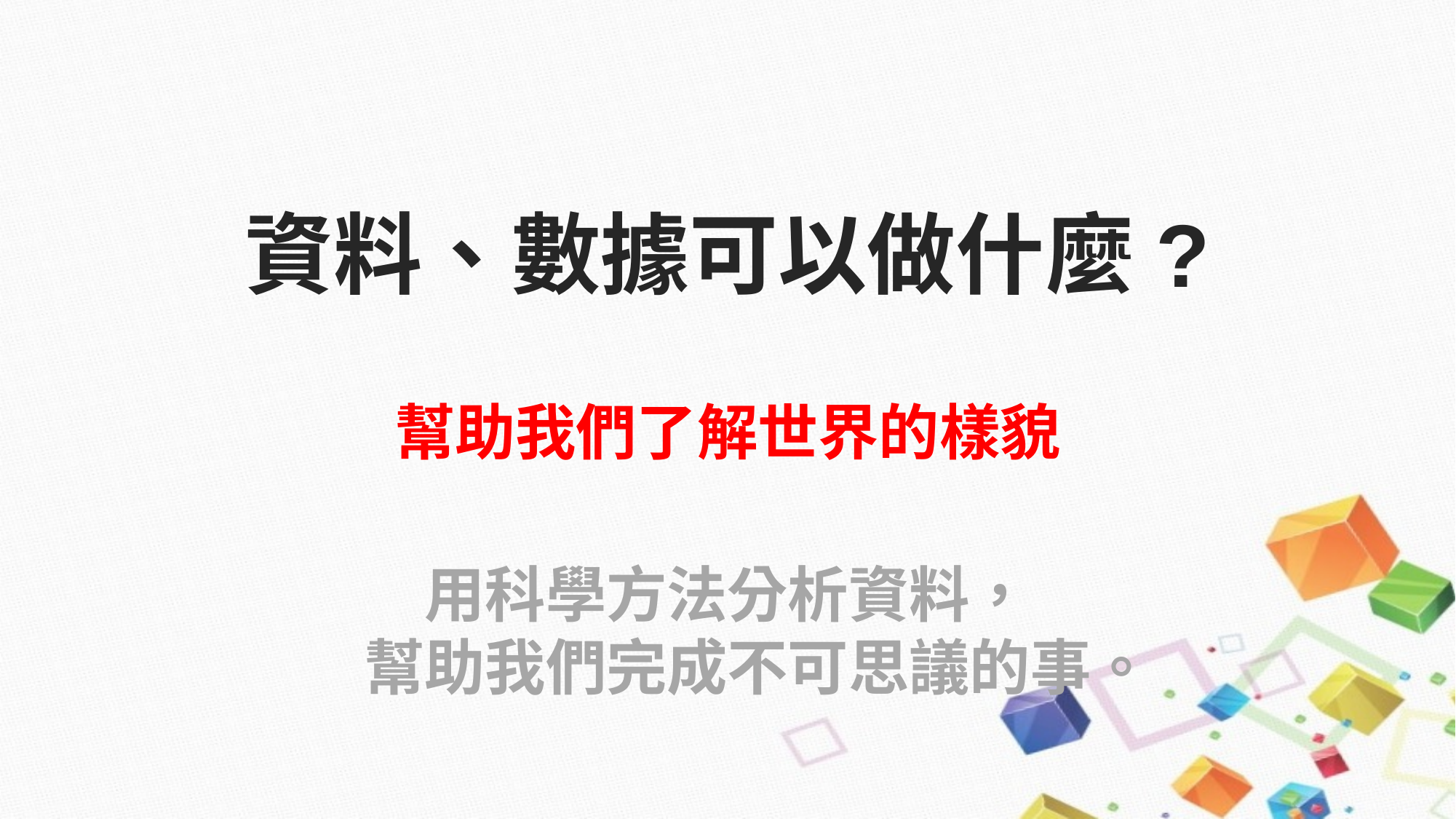

# 資料、數據可以做什麼?
幫助我們了解世界的樣貌
用科學方法分析資料，
幫助我們完成不可思議的事。